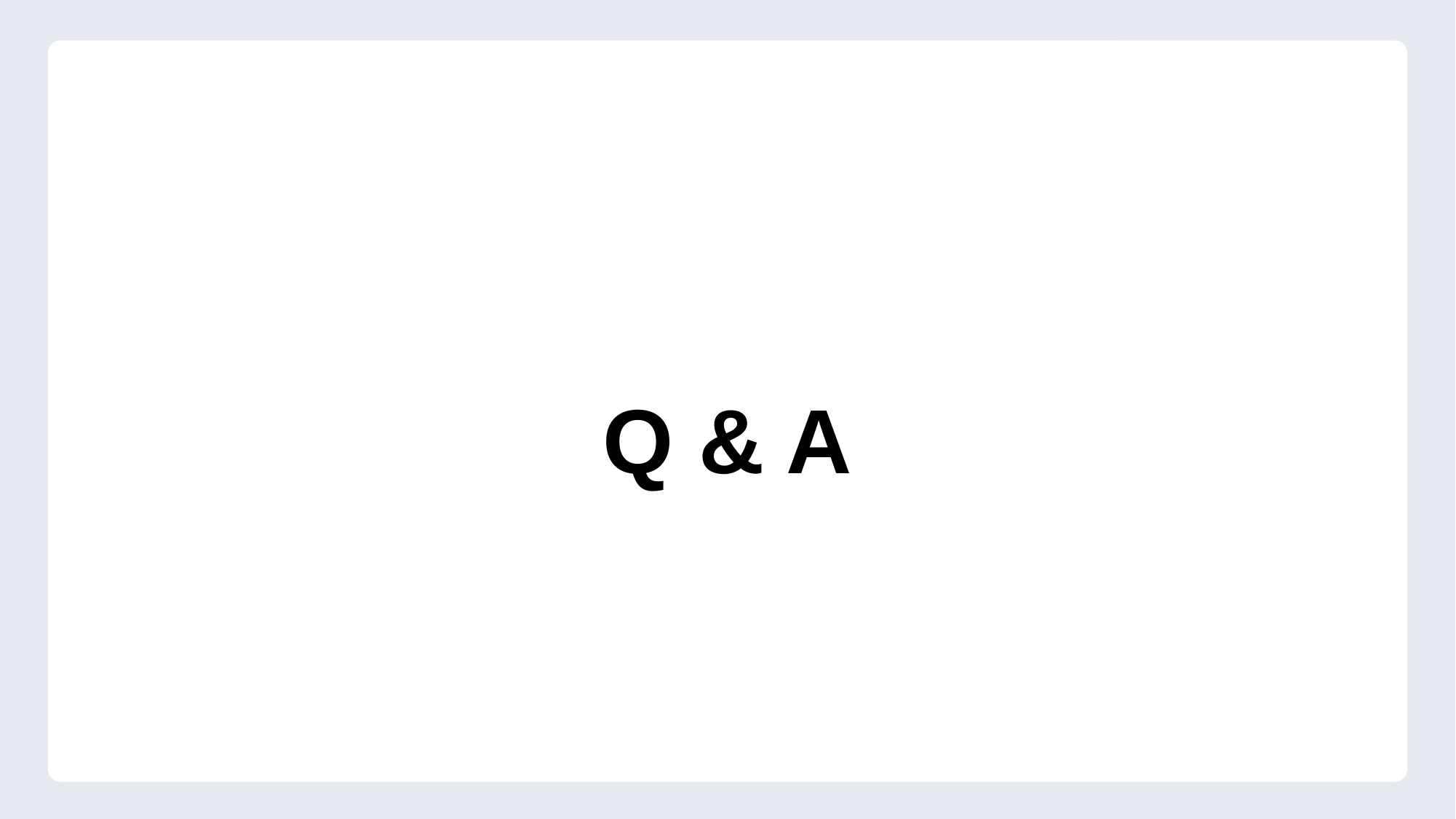

Q & A
45%
음식물 쓰레기가 줄어든다.